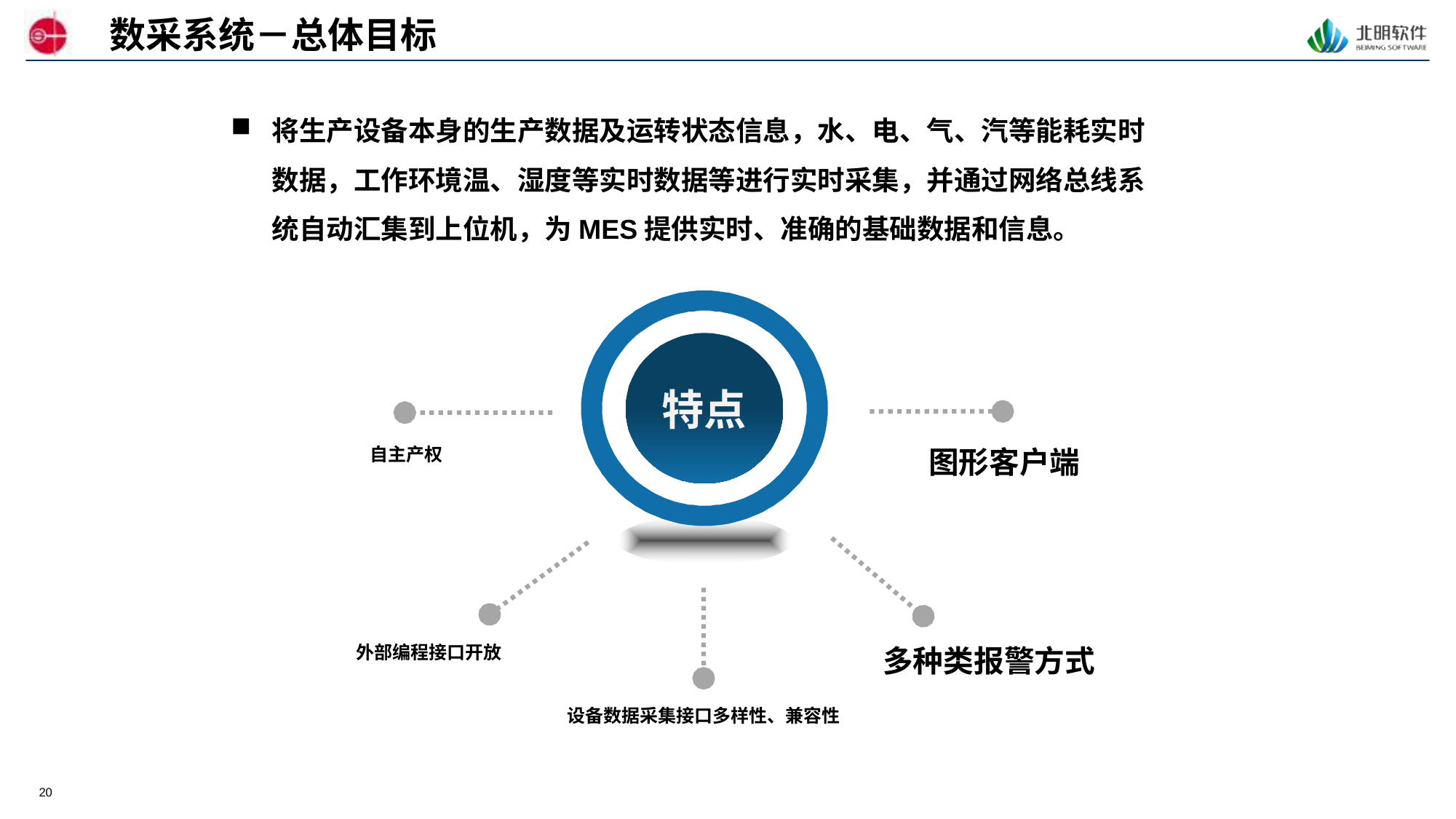

数采系统－总体目标
将生产设备本身的生产数据及运转状态信息，水、电、气、汽等能耗实时数据，工作环境温、湿度等实时数据等进行实时采集，并通过网络总线系统自动汇集到上位机，为MES提供实时、准确的基础数据和信息。

特点

图形客户端

自主产权

多种类报警方式

外部编程接口开放

设备数据采集接口多样性、兼容性